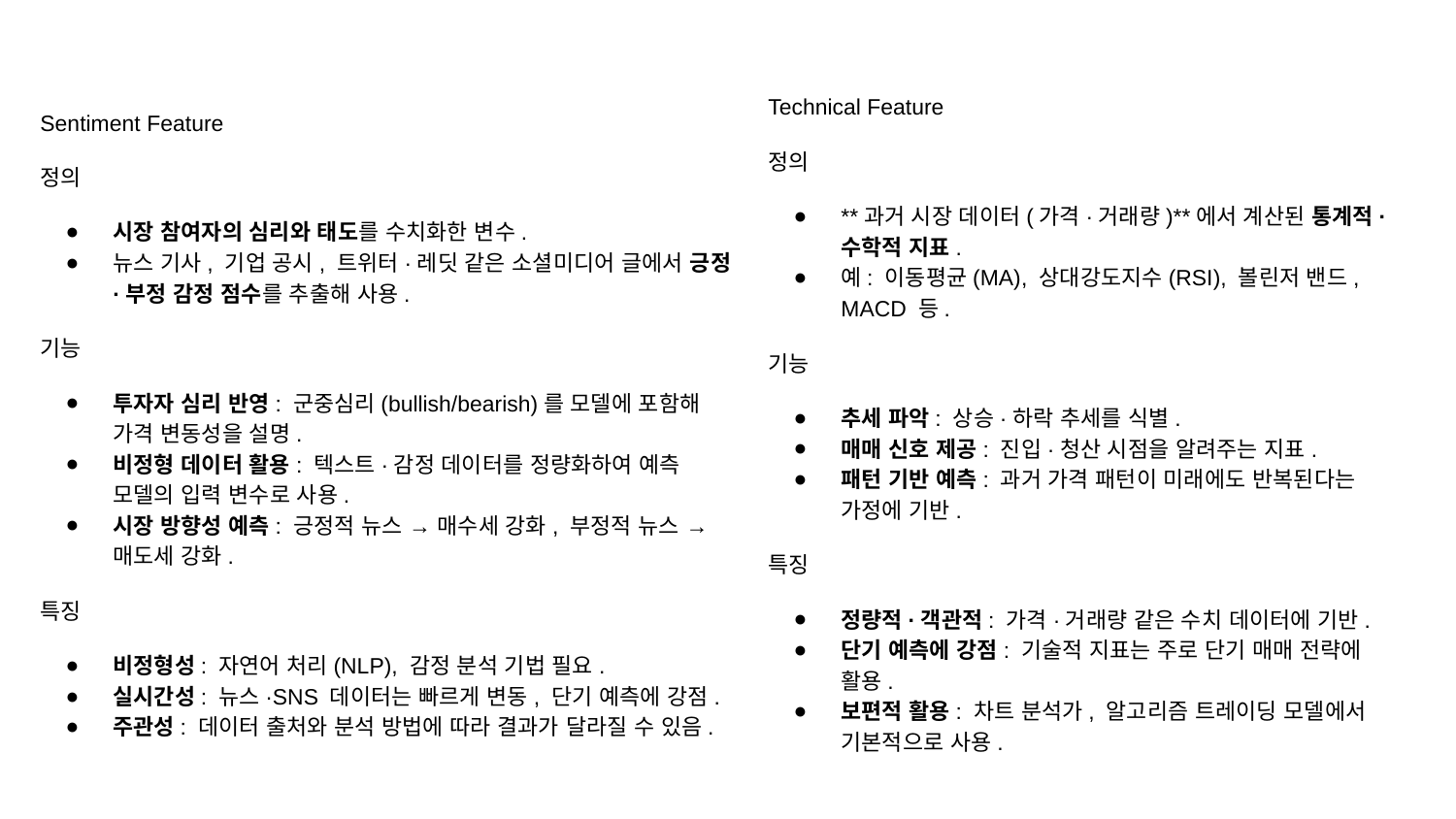

Technical Feature
정의
**과거 시장 데이터(가격·거래량)**에서 계산된 통계적·수학적 지표.
예: 이동평균(MA), 상대강도지수(RSI), 볼린저 밴드, MACD 등.
기능
추세 파악: 상승·하락 추세를 식별.
매매 신호 제공: 진입·청산 시점을 알려주는 지표.
패턴 기반 예측: 과거 가격 패턴이 미래에도 반복된다는 가정에 기반.
특징
정량적·객관적: 가격·거래량 같은 수치 데이터에 기반.
단기 예측에 강점: 기술적 지표는 주로 단기 매매 전략에 활용.
보편적 활용: 차트 분석가, 알고리즘 트레이딩 모델에서 기본적으로 사용.
Sentiment Feature
정의
시장 참여자의 심리와 태도를 수치화한 변수.
뉴스 기사, 기업 공시, 트위터·레딧 같은 소셜미디어 글에서 긍정·부정 감정 점수를 추출해 사용.
기능
투자자 심리 반영: 군중심리(bullish/bearish)를 모델에 포함해 가격 변동성을 설명.
비정형 데이터 활용: 텍스트·감정 데이터를 정량화하여 예측 모델의 입력 변수로 사용.
시장 방향성 예측: 긍정적 뉴스 → 매수세 강화, 부정적 뉴스 → 매도세 강화.
특징
비정형성: 자연어 처리(NLP), 감정 분석 기법 필요.
실시간성: 뉴스·SNS 데이터는 빠르게 변동, 단기 예측에 강점.
주관성: 데이터 출처와 분석 방법에 따라 결과가 달라질 수 있음.